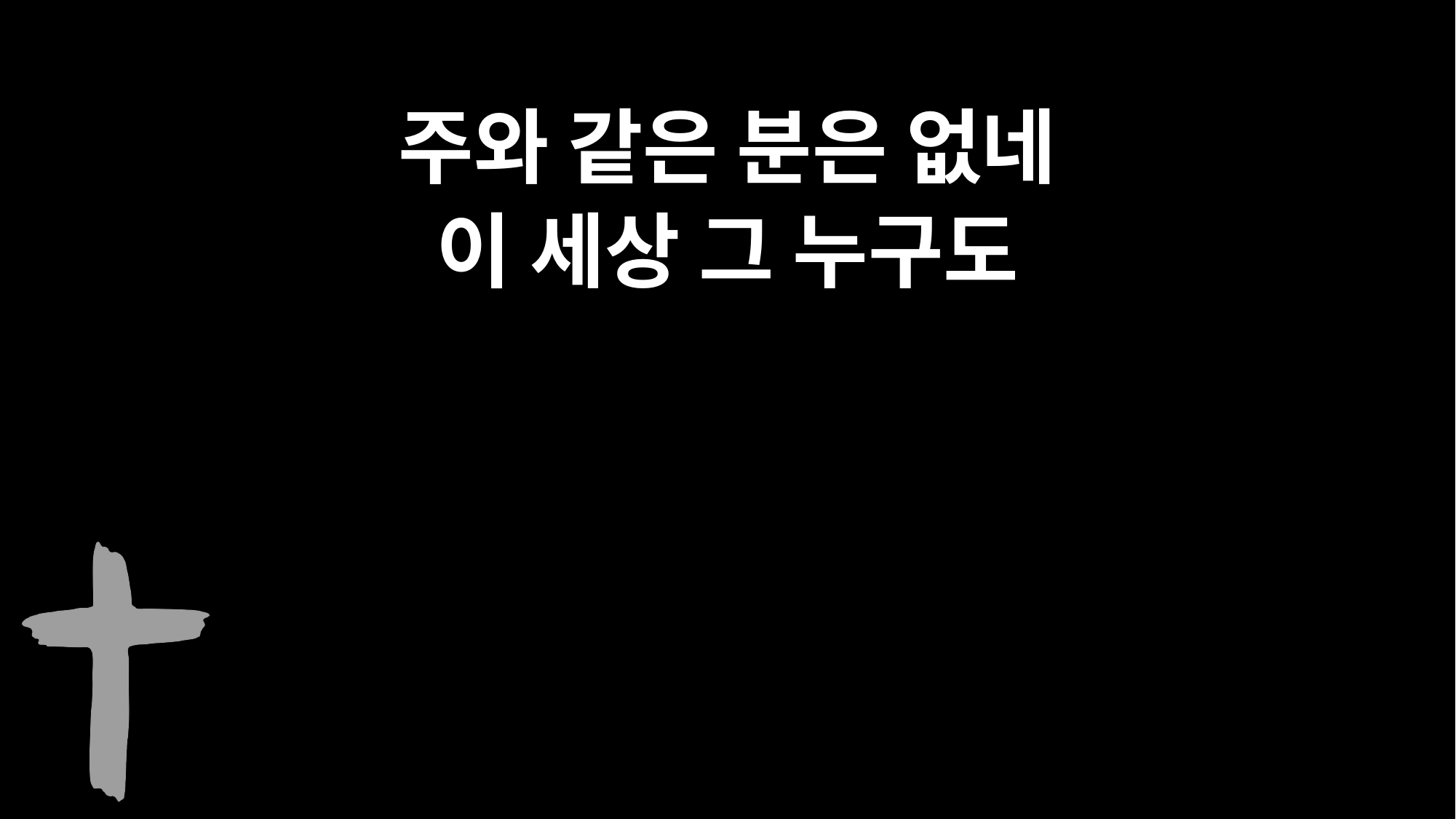

주와 같은 분은 없네
이 세상 그 누구도